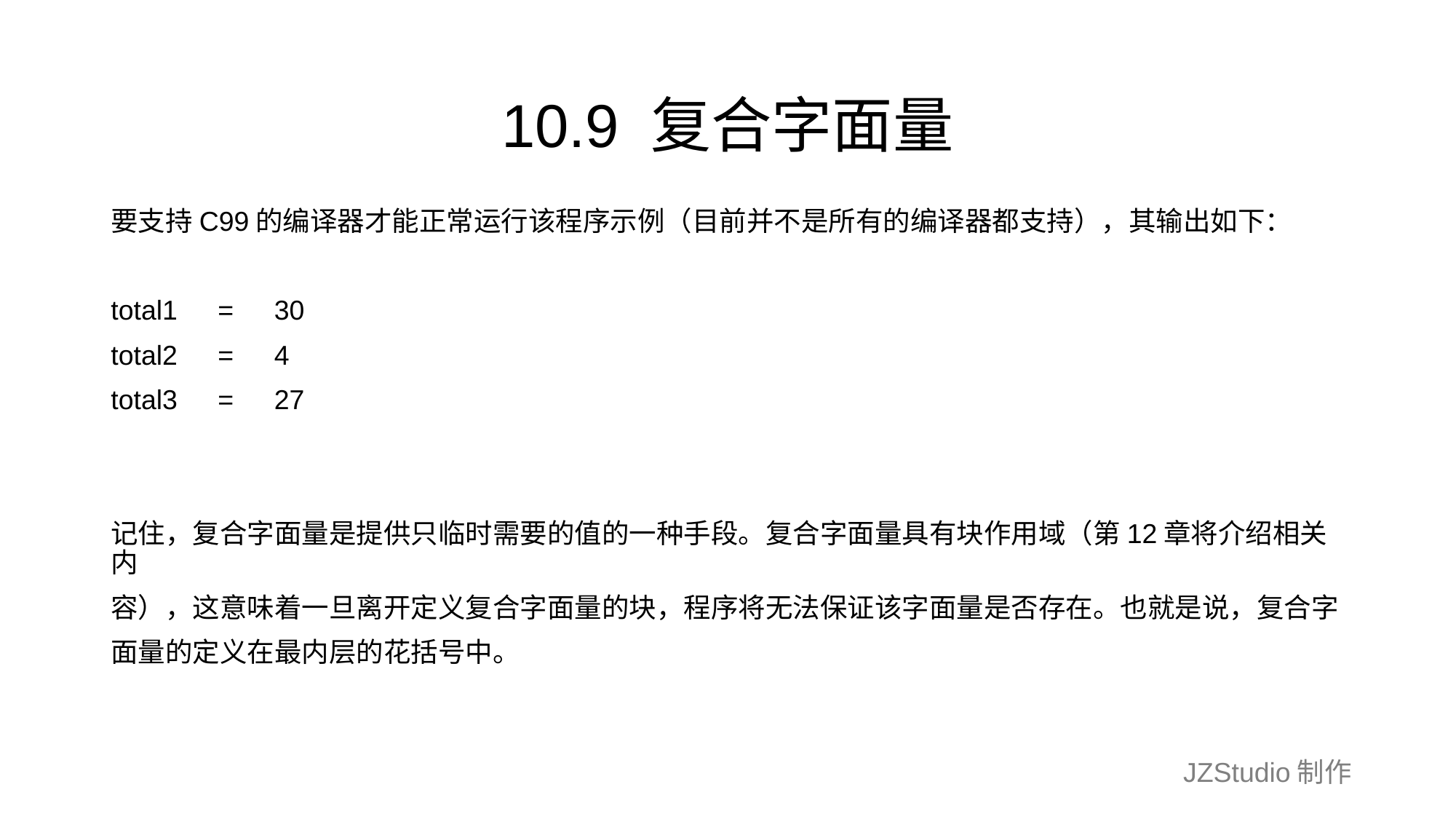

# 10.9 复合字面量
要支持C99的编译器才能正常运行该程序示例（目前并不是所有的编译器都支持），其输出如下：

total1　=　30
total2　=　4
total3　=　27

记住，复合字面量是提供只临时需要的值的一种手段。复合字面量具有块作用域（第12章将介绍相关内
容），这意味着一旦离开定义复合字面量的块，程序将无法保证该字面量是否存在。也就是说，复合字
面量的定义在最内层的花括号中。